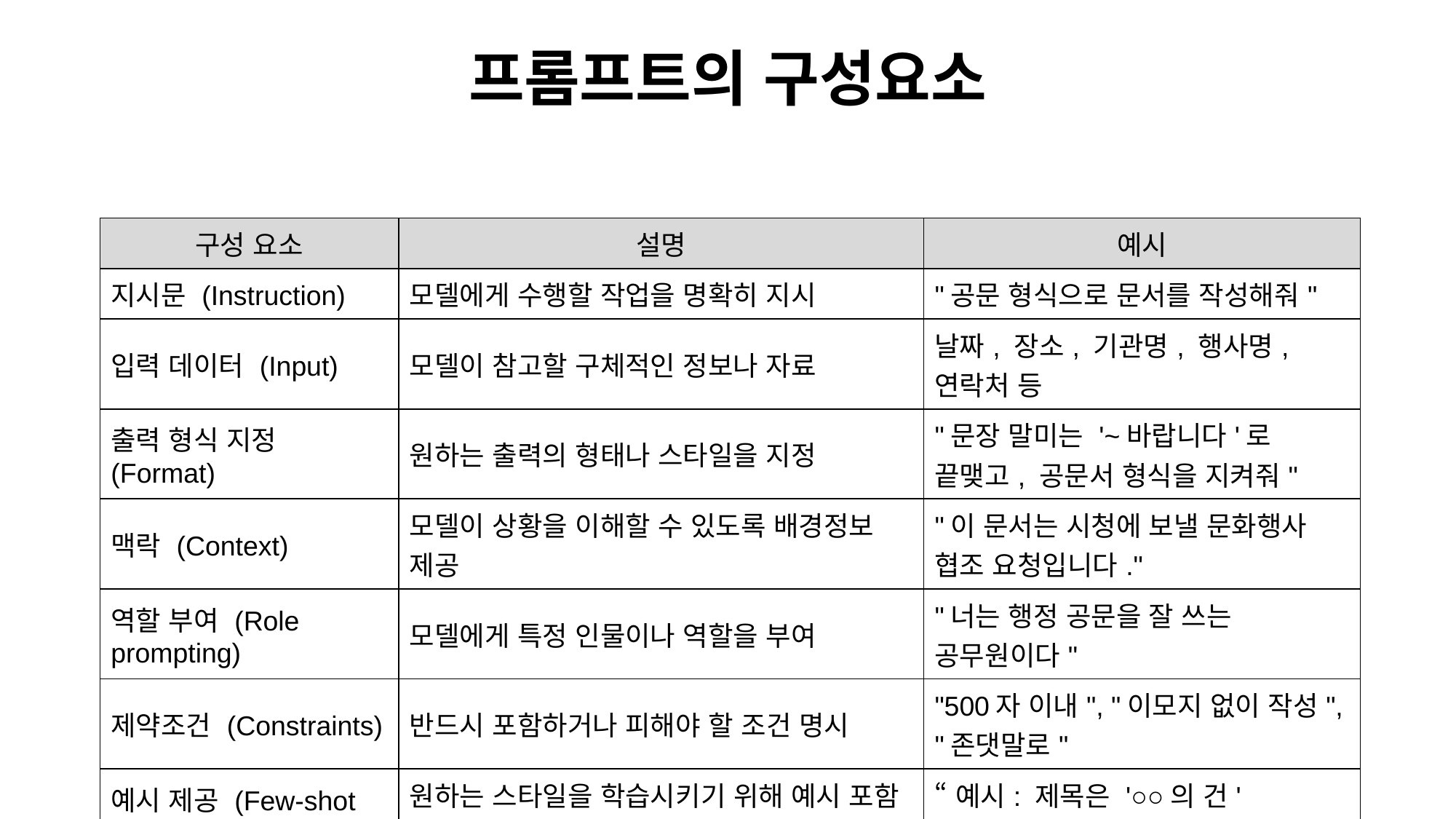

# 프롬프트의 구성요소
| 구성 요소 | 설명 | 예시 |
| --- | --- | --- |
| 지시문 (Instruction) | 모델에게 수행할 작업을 명확히 지시 | "공문 형식으로 문서를 작성해줘" |
| 입력 데이터 (Input) | 모델이 참고할 구체적인 정보나 자료 | 날짜, 장소, 기관명, 행사명, 연락처 등 |
| 출력 형식 지정 (Format) | 원하는 출력의 형태나 스타일을 지정 | "문장 말미는 '~바랍니다'로 끝맺고, 공문서 형식을 지켜줘" |
| 맥락 (Context) | 모델이 상황을 이해할 수 있도록 배경정보 제공 | "이 문서는 시청에 보낼 문화행사 협조 요청입니다." |
| 역할 부여 (Role prompting) | 모델에게 특정 인물이나 역할을 부여 | "너는 행정 공문을 잘 쓰는 공무원이다" |
| 제약조건 (Constraints) | 반드시 포함하거나 피해야 할 조건 명시 | "500자 이내", "이모지 없이 작성", "존댓말로" |
| 예시 제공 (Few-shot examples) | 원하는 스타일을 학습시키기 위해 예시 포함 (옵션) | “예시: 제목은 '○○의 건' 형식으로 작성” |